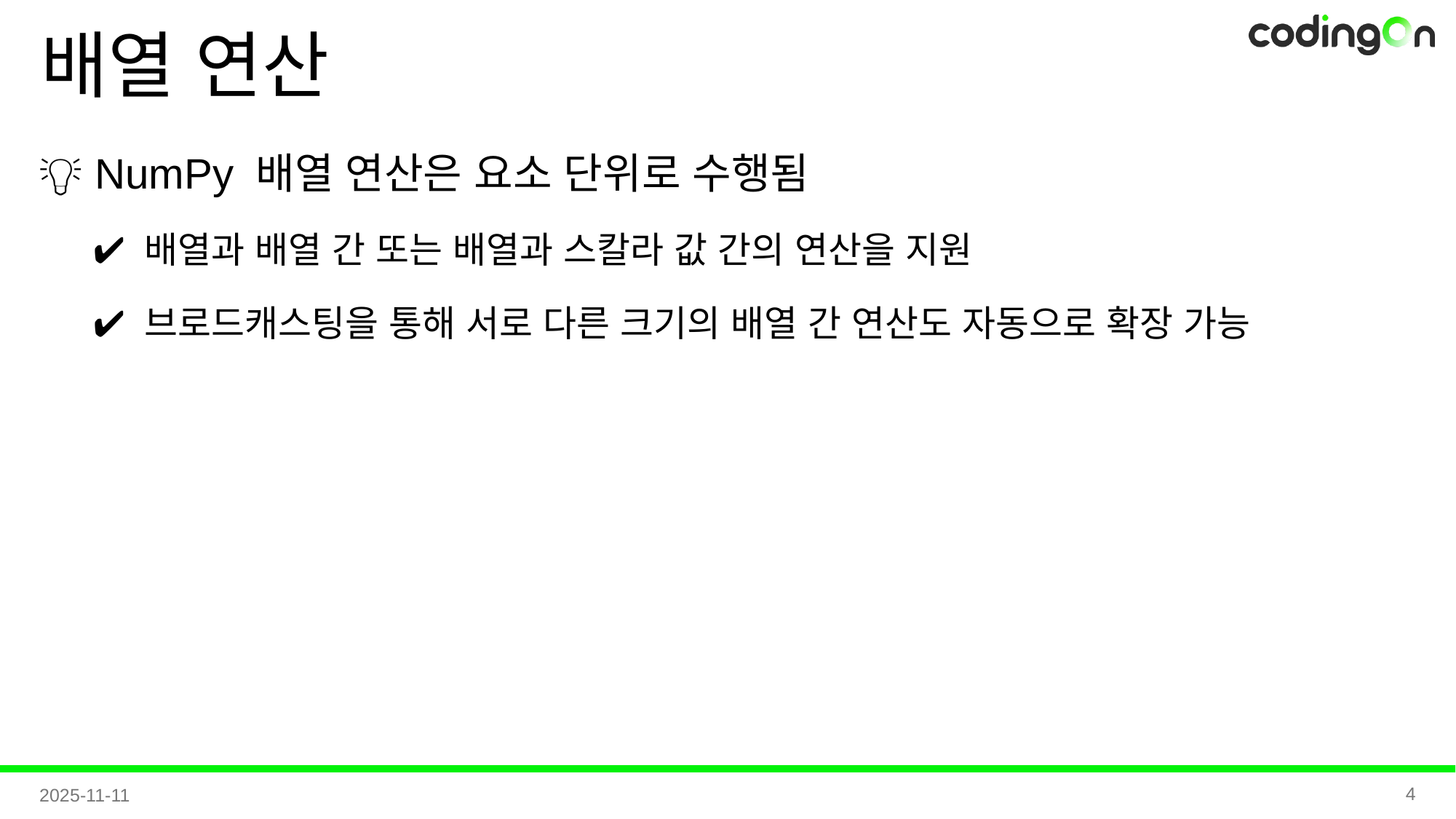

# 배열 연산
💡 NumPy 배열 연산은 요소 단위로 수행됨
✔️ 배열과 배열 간 또는 배열과 스칼라 값 간의 연산을 지원
✔️ 브로드캐스팅을 통해 서로 다른 크기의 배열 간 연산도 자동으로 확장 가능
4
2025-11-11